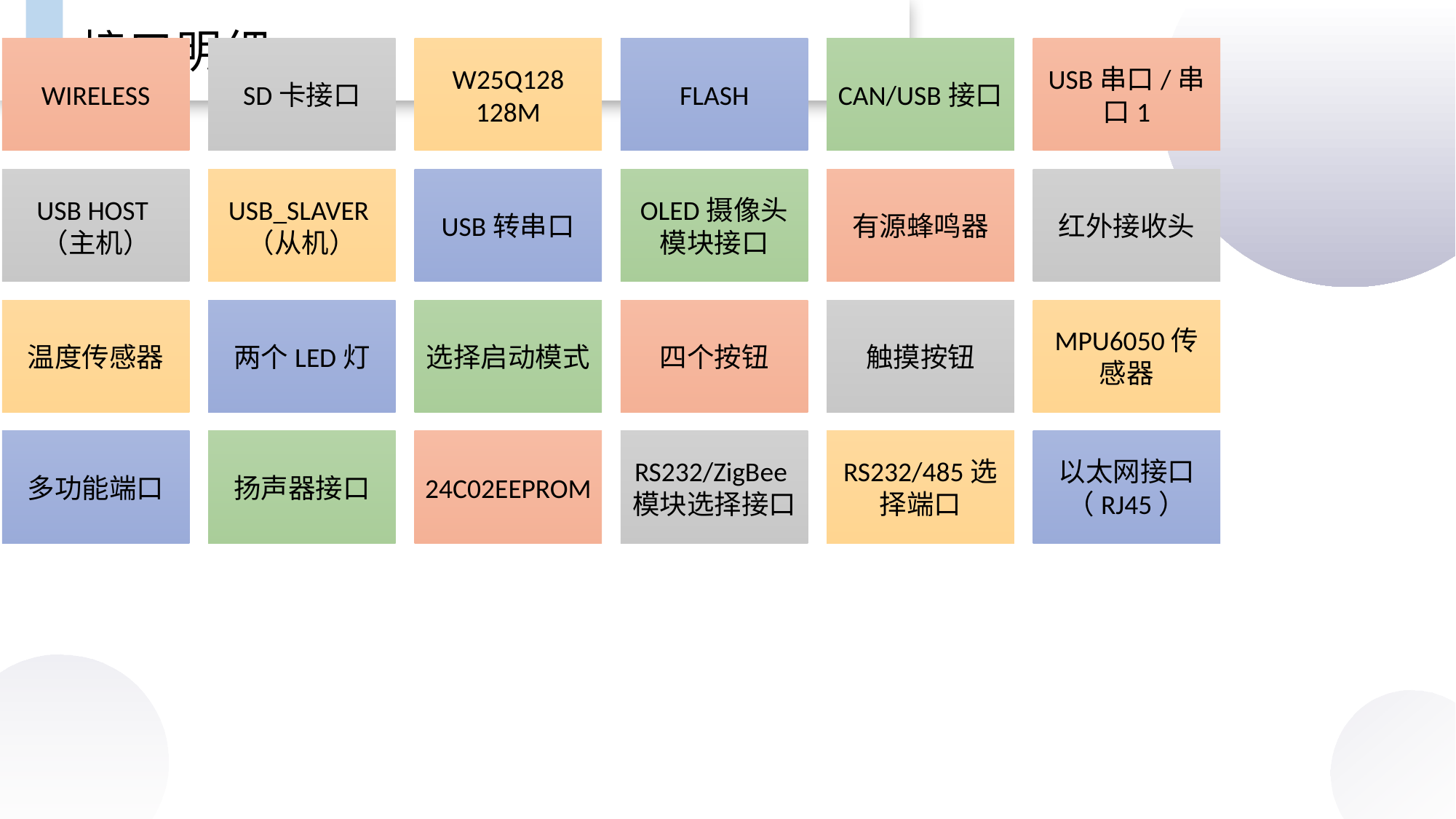

接口明细
WIRELESS
SD卡接口
W25Q128 128M
FLASH
CAN/USB接口
USB串口/串口1
USB HOST（主机）
USB_SLAVER（从机）
USB转串口
OLED摄像头模块接口
有源蜂鸣器
红外接收头
温度传感器
两个LED灯
选择启动模式
四个按钮
触摸按钮
MPU6050传感器
多功能端口
扬声器接口
24C02EEPROM
RS232/ZigBee模块选择接口
RS232/485选择端口
以太网接口（RJ45）